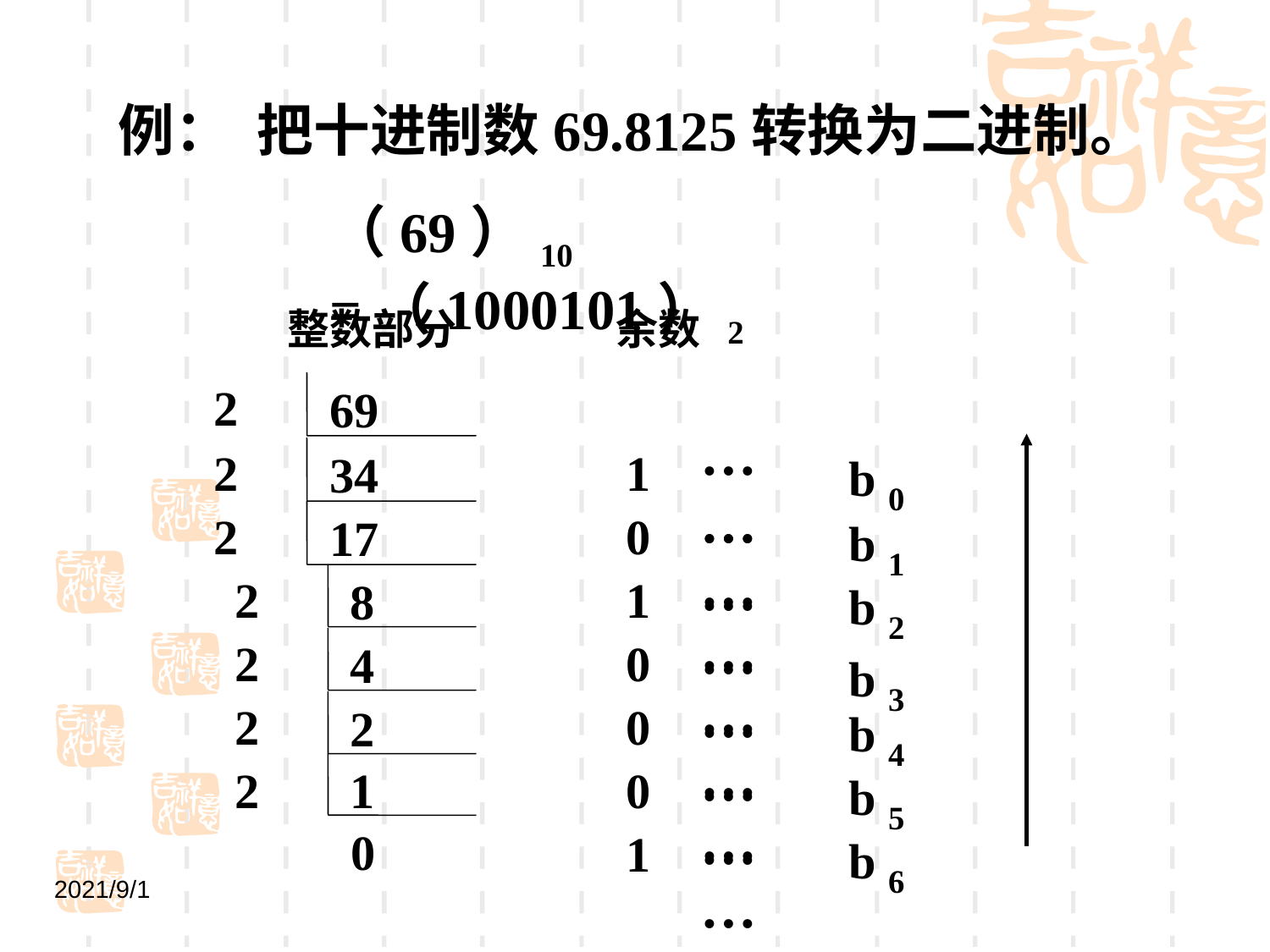

例：  把十进制数69.8125转换为二进制。
（69）10 =（1000101）2
整数部分
余数
2
2
2
2
2
2
2

69

34

17

8

4

2

1

……
b 0
1
……
0
b 1
……
1
b 2
……
0
b 3
……
0
b 4
……
0
b 5
……
1
b 6

0
2021/9/1